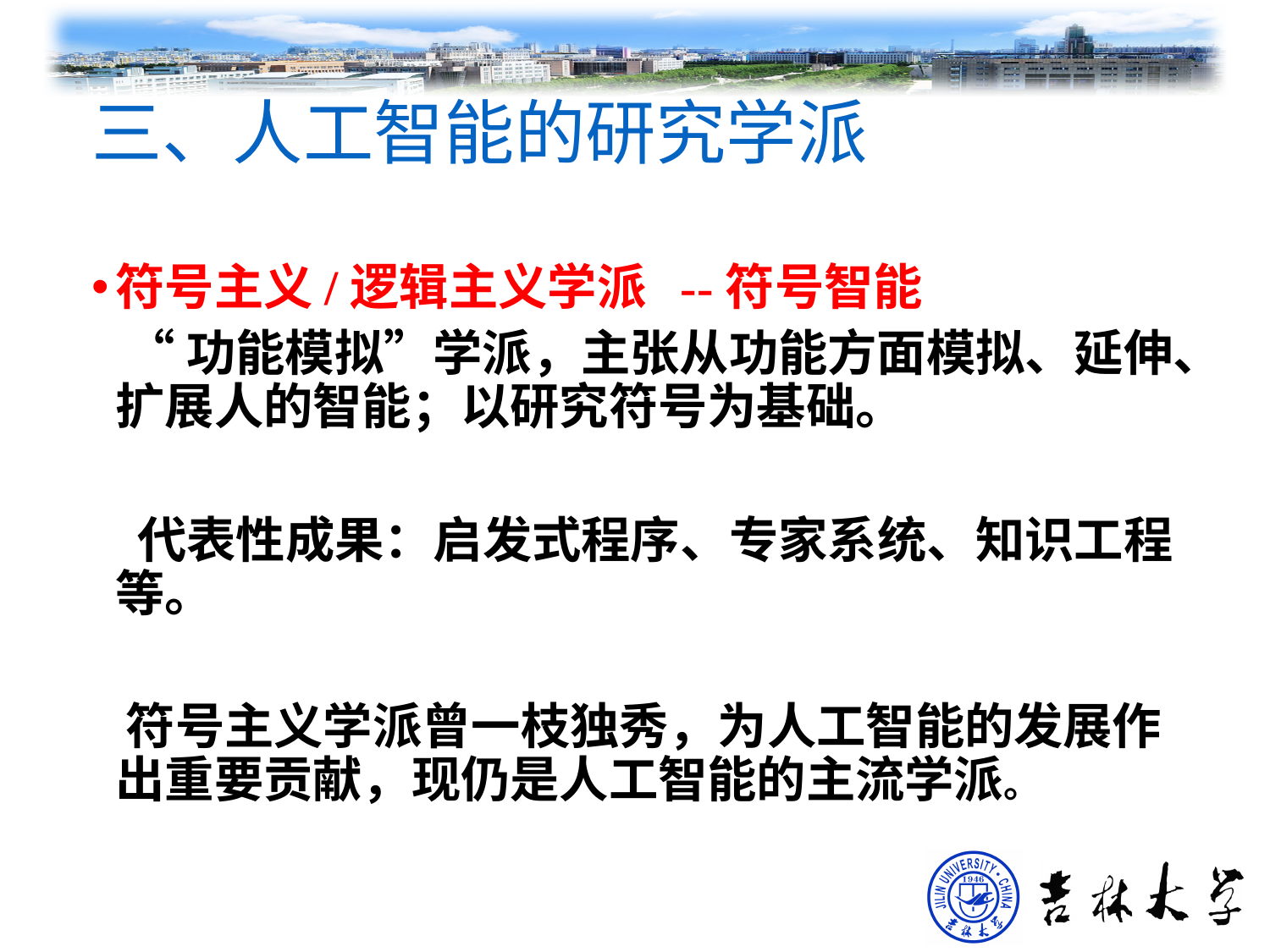

# 三、人工智能的研究学派
符号主义/逻辑主义学派  --符号智能
   “功能模拟”学派，主张从功能方面模拟、延伸、扩展人的智能；以研究符号为基础。

   代表性成果：启发式程序、专家系统、知识工程等。

  符号主义学派曾一枝独秀，为人工智能的发展作出重要贡献，现仍是人工智能的主流学派。